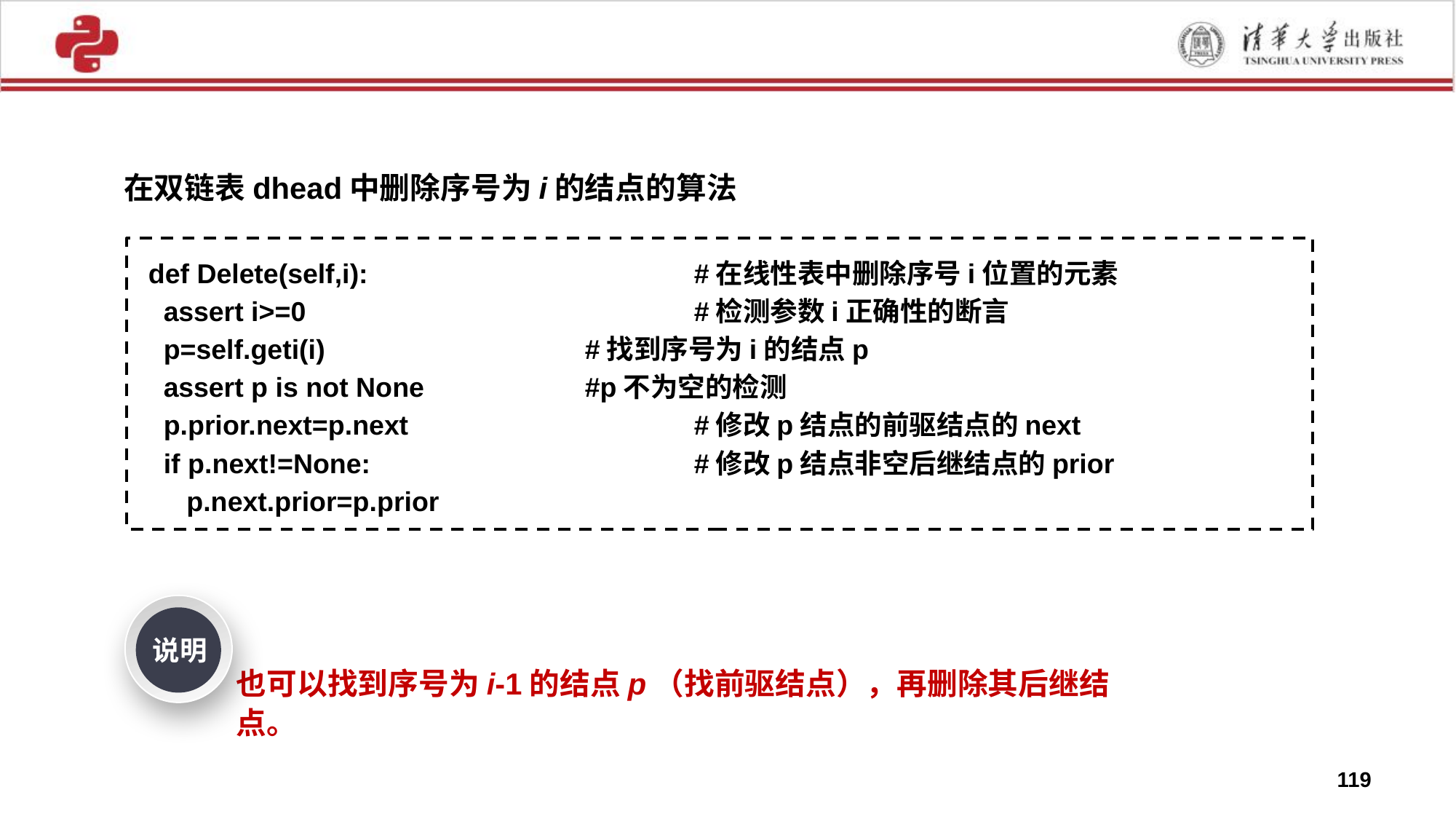

在双链表dhead中删除序号为i的结点的算法
def Delete(self,i): 			#在线性表中删除序号i位置的元素
  assert i>=0			  	#检测参数i正确性的断言
  p=self.geti(i)			#找到序号为i的结点p
  assert p is not None             	#p不为空的检测
  p.prior.next=p.next			#修改p结点的前驱结点的next
  if p.next!=None:			#修改p结点非空后继结点的prior
     p.next.prior=p.prior

说明
也可以找到序号为i-1的结点p（找前驱结点），再删除其后继结点。
119